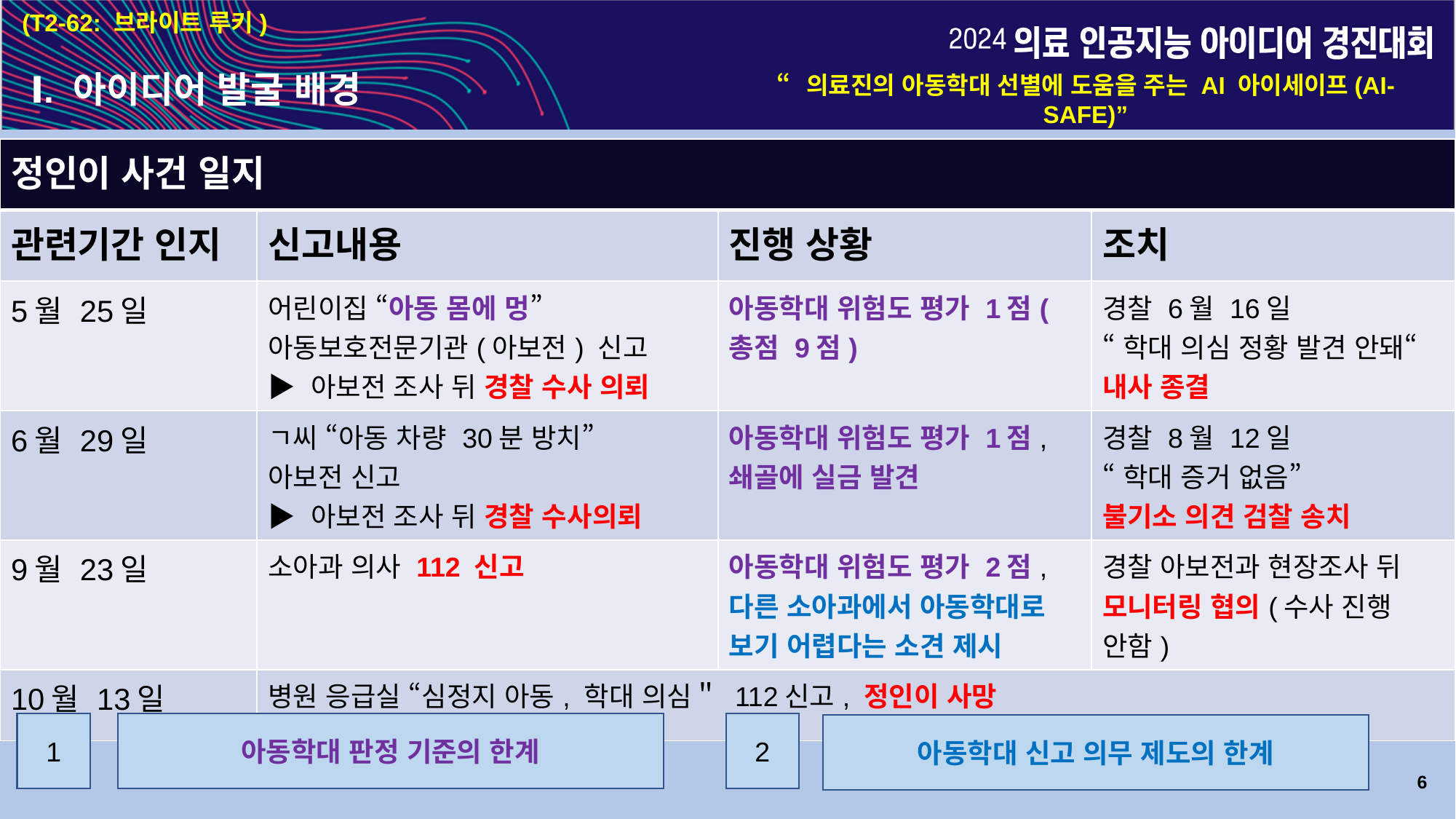

(T2-62: 브라이트 루키)
Ⅰ. 아이디어 발굴 배경
“의료진의 아동학대 선별에 도움을 주는 AI 아이세이프(AI-SAFE)”
| 정인이 사건 일지 |  |  |  |
| --- | --- | --- | --- |
| 관련기간 인지 | 신고내용 | 진행 상황 | 조치 |
| 5월 25일 | 어린이집 “아동 몸에 멍” 아동보호전문기관(아보전) 신고 ▶ 아보전 조사 뒤 경찰 수사 의뢰 | 아동학대 위험도 평가 1점(총점 9점) | 경찰 6월 16일 “학대 의심 정황 발견 안돼“ 내사 종결 |
| 6월 29일 | ㄱ씨 “아동 차량 30분 방치” 아보전 신고 ▶ 아보전 조사 뒤 경찰 수사의뢰 | 아동학대 위험도 평가 1점, 쇄골에 실금 발견 | 경찰 8월 12일 “학대 증거 없음” 불기소 의견 검찰 송치 |
| 9월 23일 | 소아과 의사 112 신고 | 아동학대 위험도 평가 2점, 다른 소아과에서 아동학대로 보기 어렵다는 소견 제시 | 경찰 아보전과 현장조사 뒤 모니터링 협의(수사 진행 안함) |
| 10월 13일 | 병원 응급실 “심정지 아동, 학대 의심＂ 112신고, 정인이 사망 |  |  |
1
아동학대 판정 기준의 한계
2
아동학대 신고 의무 제도의 한계
6